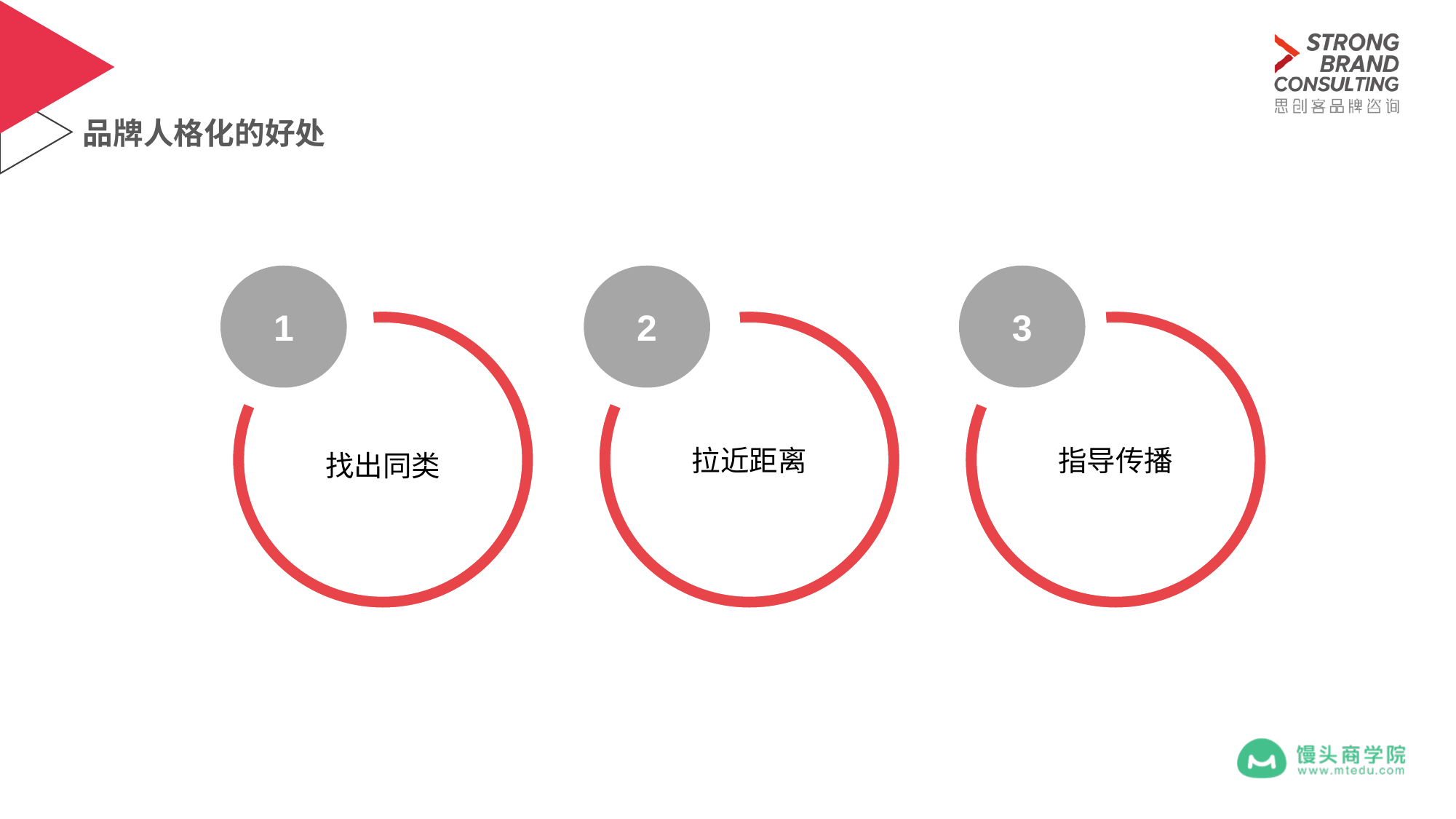

# 品牌人格化的好处
1
2
3
找出同类
拉近距离
指导传播